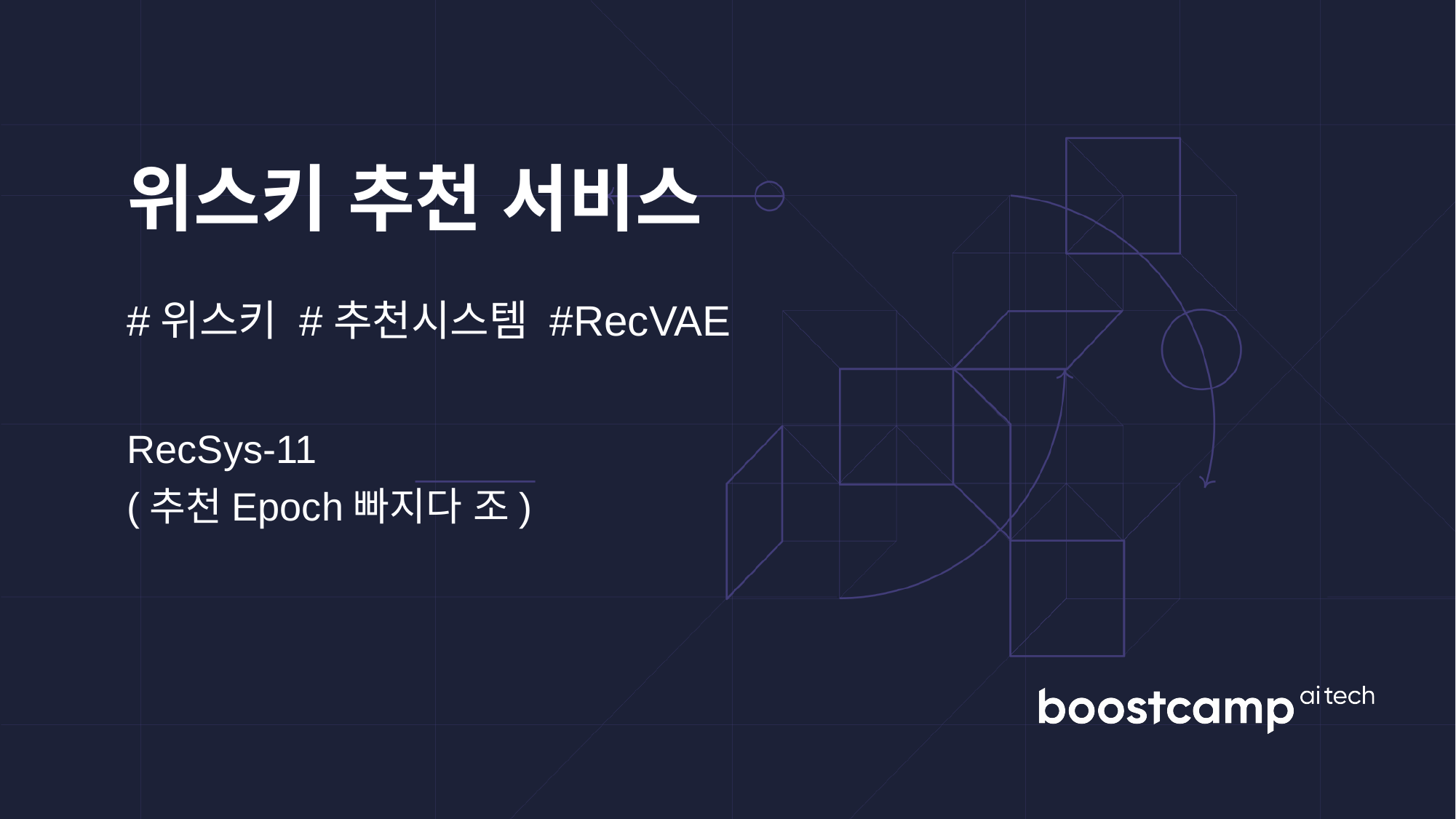

위스키 추천 서비스
#위스키 #추천시스템 #RecVAE
RecSys-11
(추천Epoch빠지다 조)